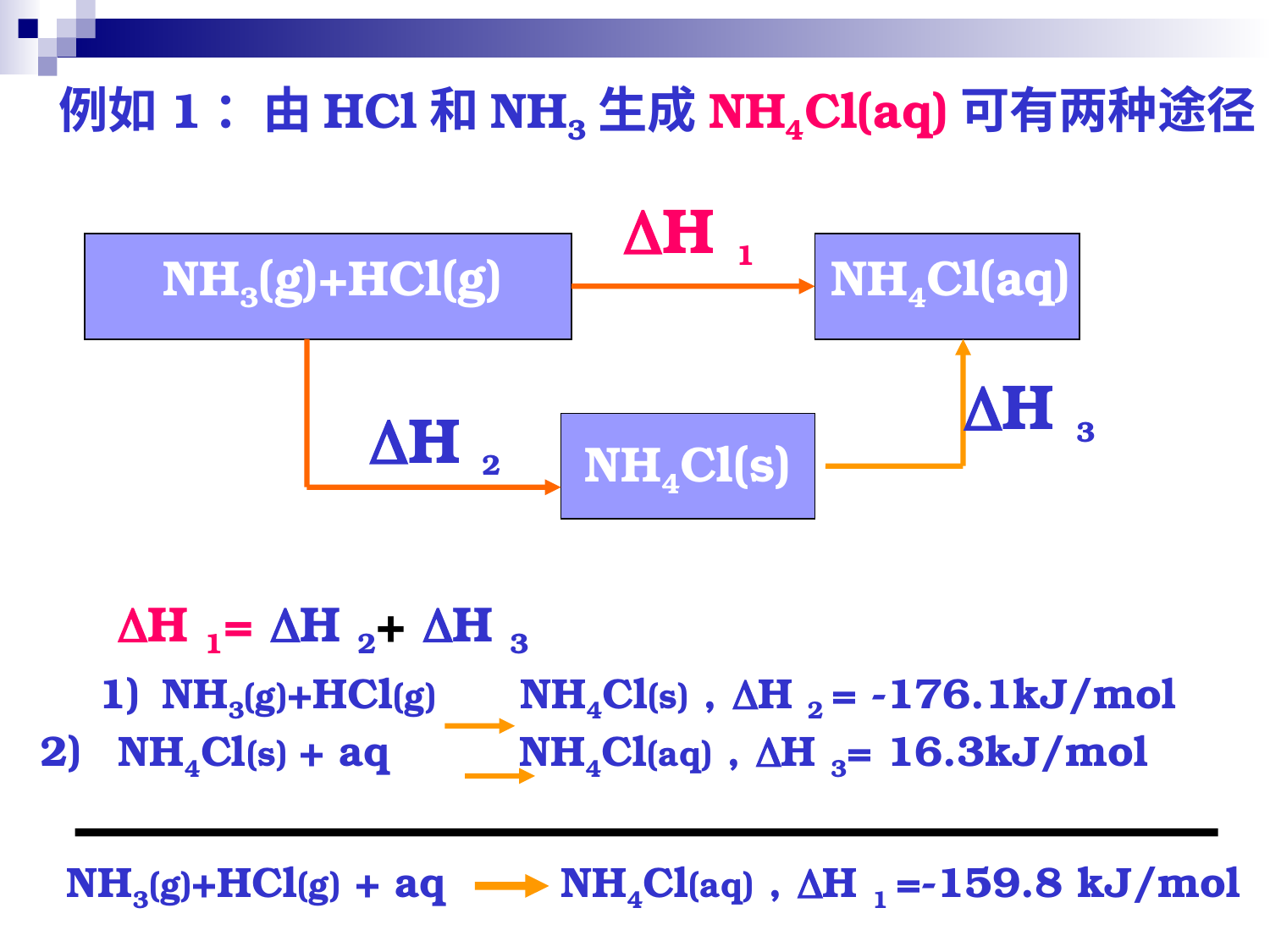

例如1：由HCl和NH3生成NH4Cl(aq)可有两种途径
ΔH 1

NH3(g)+HCl(g)
NH4Cl(aq)

ΔH 3
ΔH 2
NH4Cl(s)

ΔH 1= ΔH 2+ ΔH 3
NH3(g)+HCl(g)      NH4Cl(s) , ΔH 2 = -176.1kJ/mol
 NH4Cl(s) + aq         NH4Cl(aq) , ΔH 3= 16.3kJ/mol

NH3(g)+HCl(g) + aq        NH4Cl(aq) , ΔH 1 =-159.8 kJ/mol